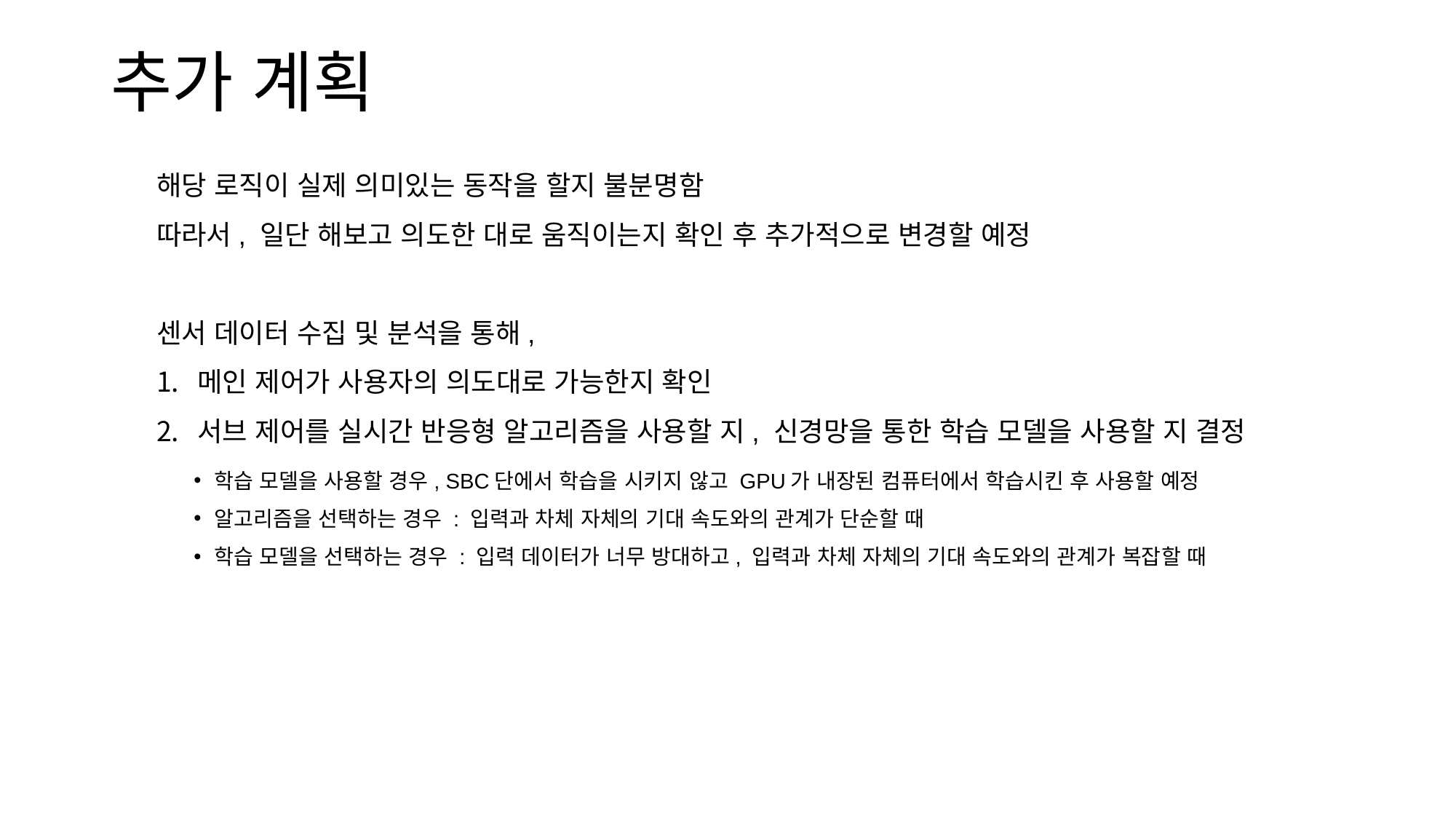

추가 계획
해당 로직이 실제 의미있는 동작을 할지 불분명함
따라서, 일단 해보고 의도한 대로 움직이는지 확인 후 추가적으로 변경할 예정

센서 데이터 수집 및 분석을 통해,
메인 제어가 사용자의 의도대로 가능한지 확인
서브 제어를 실시간 반응형 알고리즘을 사용할 지, 신경망을 통한 학습 모델을 사용할 지 결정

학습 모델을 사용할 경우, SBC단에서 학습을 시키지 않고 GPU가 내장된 컴퓨터에서 학습시킨 후 사용할 예정
알고리즘을 선택하는 경우 : 입력과 차체 자체의 기대 속도와의 관계가 단순할 때
학습 모델을 선택하는 경우 : 입력 데이터가 너무 방대하고, 입력과 차체 자체의 기대 속도와의 관계가 복잡할 때